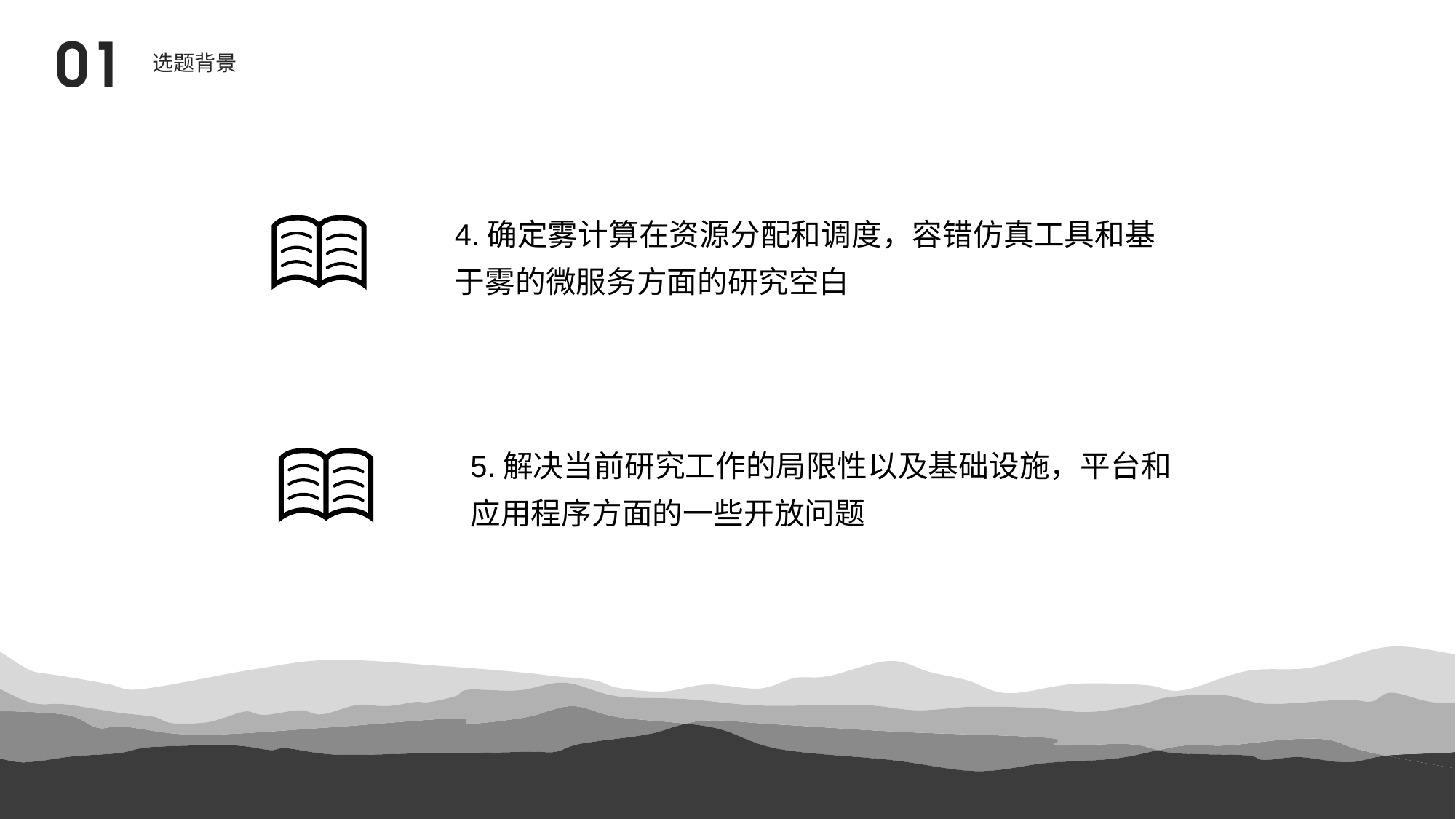

01
选题背景
4.确定雾计算在资源分配和调度，容错仿真工具和基于雾的微服务方面的研究空白

5.解决当前研究工作的局限性以及基础设施，平台和应用程序方面的一些开放问题